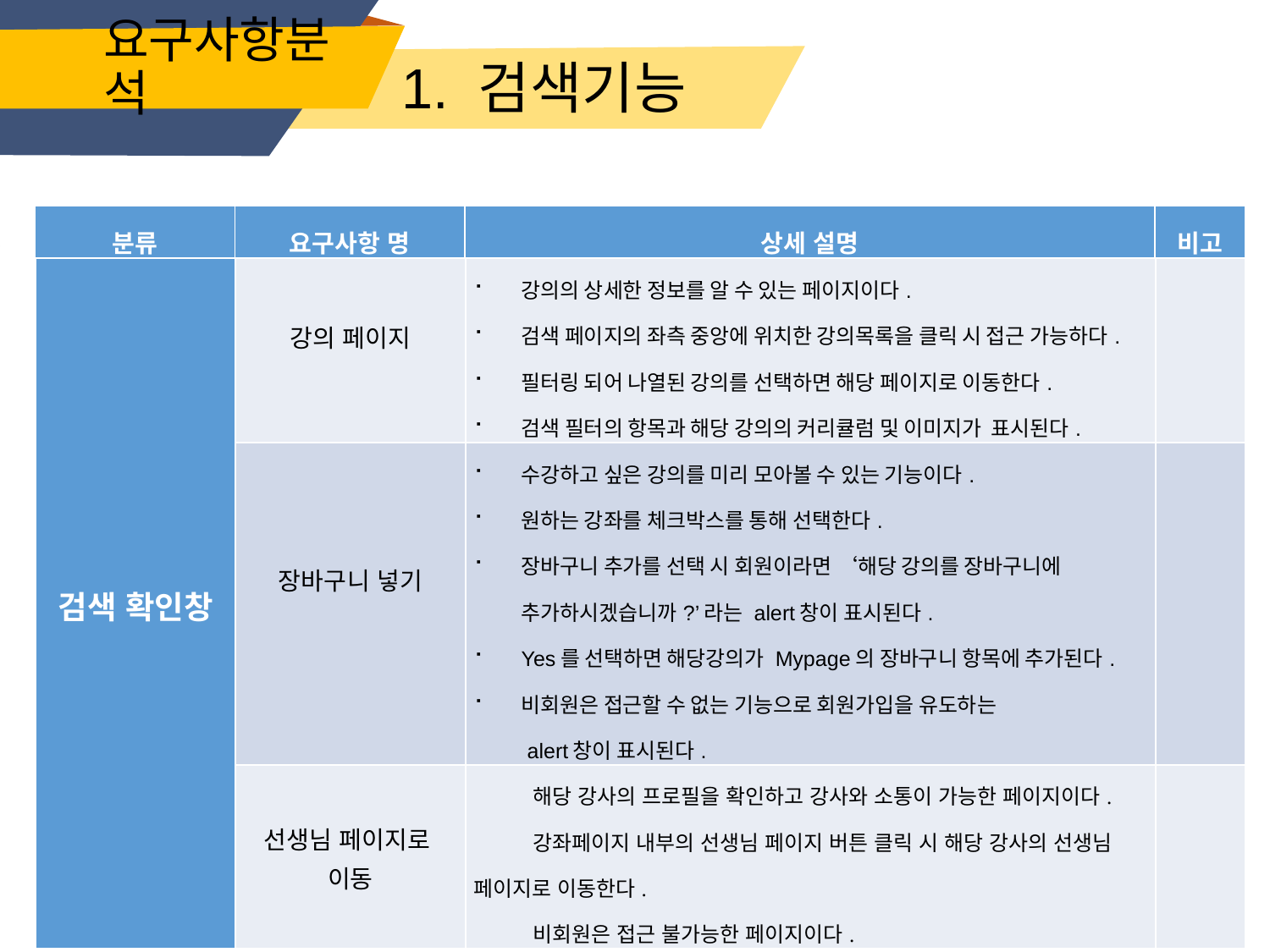

# 요구사항분석
1. 검색기능

| 분류 | 요구사항 명 | 상세 설명 | 비고 |
| --- | --- | --- | --- |
| 검색 확인창 | 강의 페이지 | 강의의 상세한 정보를 알 수 있는 페이지이다. 검색 페이지의 좌측 중앙에 위치한 강의목록을 클릭 시 접근 가능하다. 필터링 되어 나열된 강의를 선택하면 해당 페이지로 이동한다. 검색 필터의 항목과 해당 강의의 커리큘럼 및 이미지가 표시된다. |  |
| --- | --- | --- | --- |
|  | 장바구니 넣기 | 수강하고 싶은 강의를 미리 모아볼 수 있는 기능이다. 원하는 강좌를 체크박스를 통해 선택한다. 장바구니 추가를 선택 시 회원이라면 ‘해당 강의를 장바구니에 추가하시겠습니까?’라는 alert창이 표시된다. Yes를 선택하면 해당강의가 Mypage의 장바구니 항목에 추가된다. 비회원은 접근할 수 없는 기능으로 회원가입을 유도하는 alert창이 표시된다. |  |
|  | 선생님 페이지로 이동 | 해당 강사의 프로필을 확인하고 강사와 소통이 가능한 페이지이다. 강좌페이지 내부의 선생님 페이지 버튼 클릭 시 해당 강사의 선생님 페이지로 이동한다. 비회원은 접근 불가능한 페이지이다. |  |